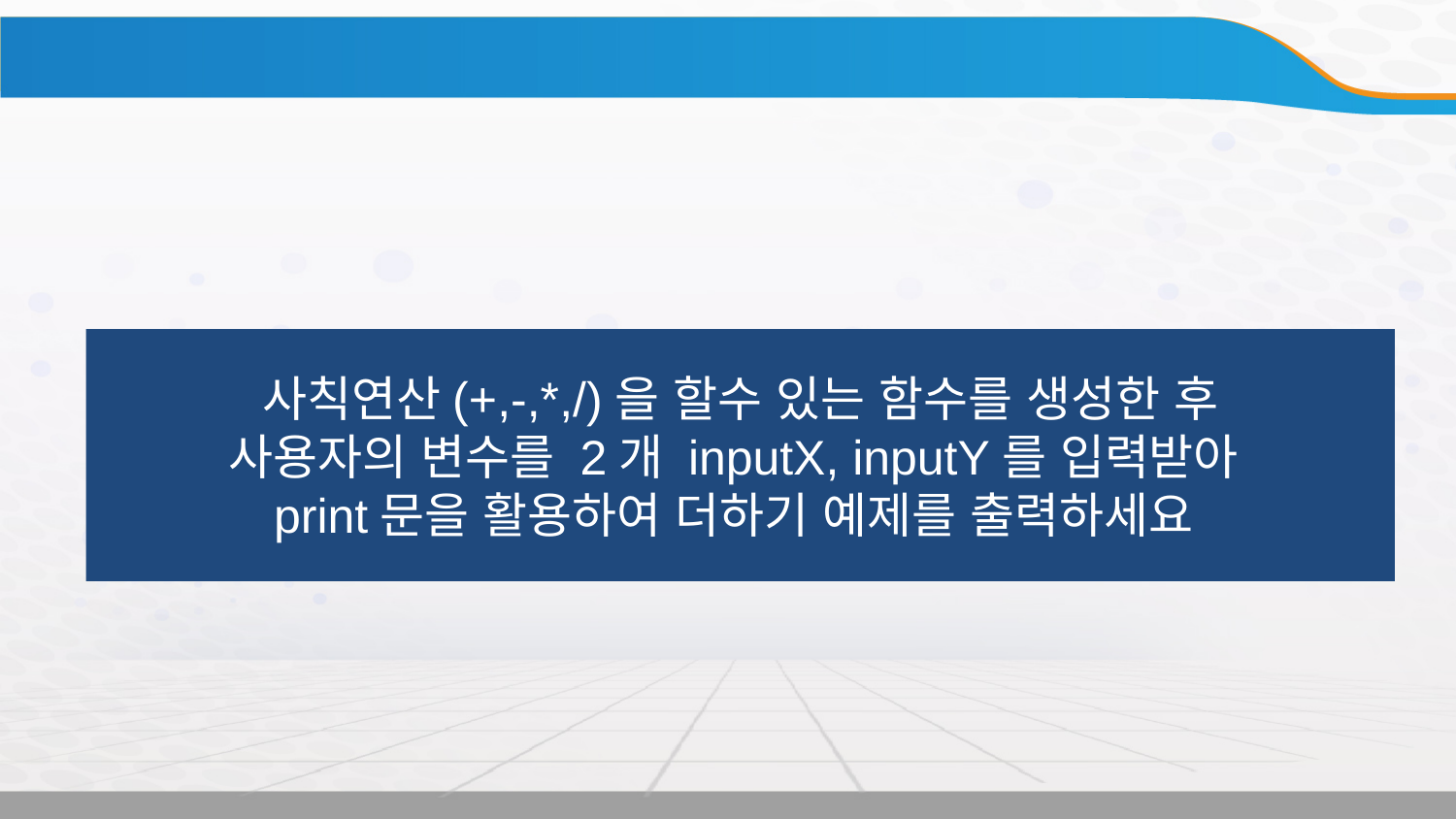

실습
사칙연산(+,-,*,/)을 할수 있는 함수를 생성한 후
사용자의 변수를 2개 inputX, inputY를 입력받아
print문을 활용하여 더하기 예제를 출력하세요